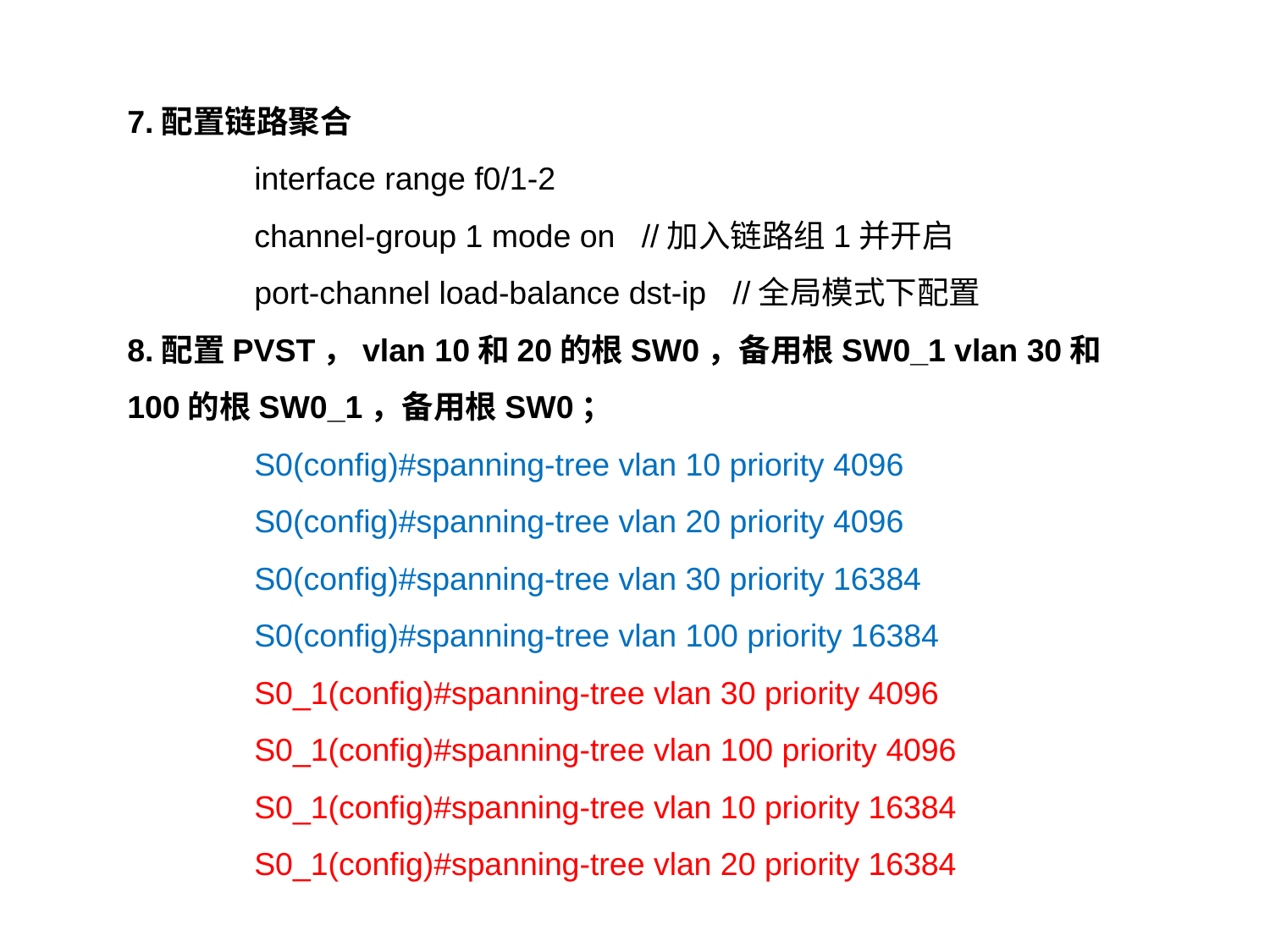

7.配置链路聚合
	interface range f0/1-2
	channel-group 1 mode on   //加入链路组1并开启
	port-channel load-balance dst-ip   //全局模式下配置
8.配置PVST，vlan 10和20的根SW0，备用根SW0_1 vlan 30和100的根SW0_1，备用根SW0；
	S0(config)#spanning-tree vlan 10 priority 4096
	S0(config)#spanning-tree vlan 20 priority 4096
	S0(config)#spanning-tree vlan 30 priority 16384
	S0(config)#spanning-tree vlan 100 priority 16384
	S0_1(config)#spanning-tree vlan 30 priority 4096
	S0_1(config)#spanning-tree vlan 100 priority 4096
	S0_1(config)#spanning-tree vlan 10 priority 16384
	S0_1(config)#spanning-tree vlan 20 priority 16384